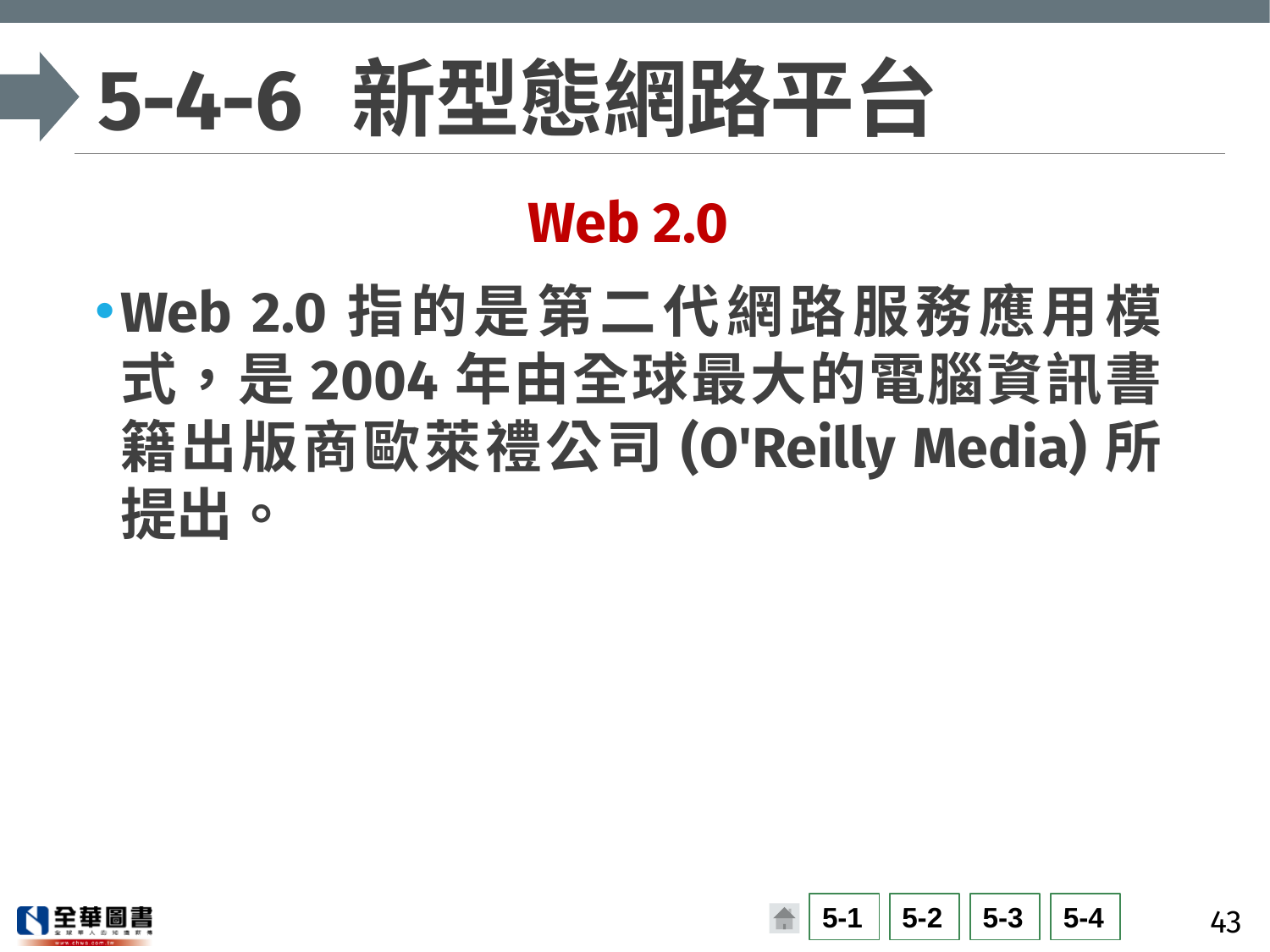

# 5-4-6	新型態網路平台
Web 2.0
Web 2.0指的是第二代網路服務應用模式，是2004年由全球最大的電腦資訊書籍出版商歐萊禮公司(O'Reilly Media)所提出。
43